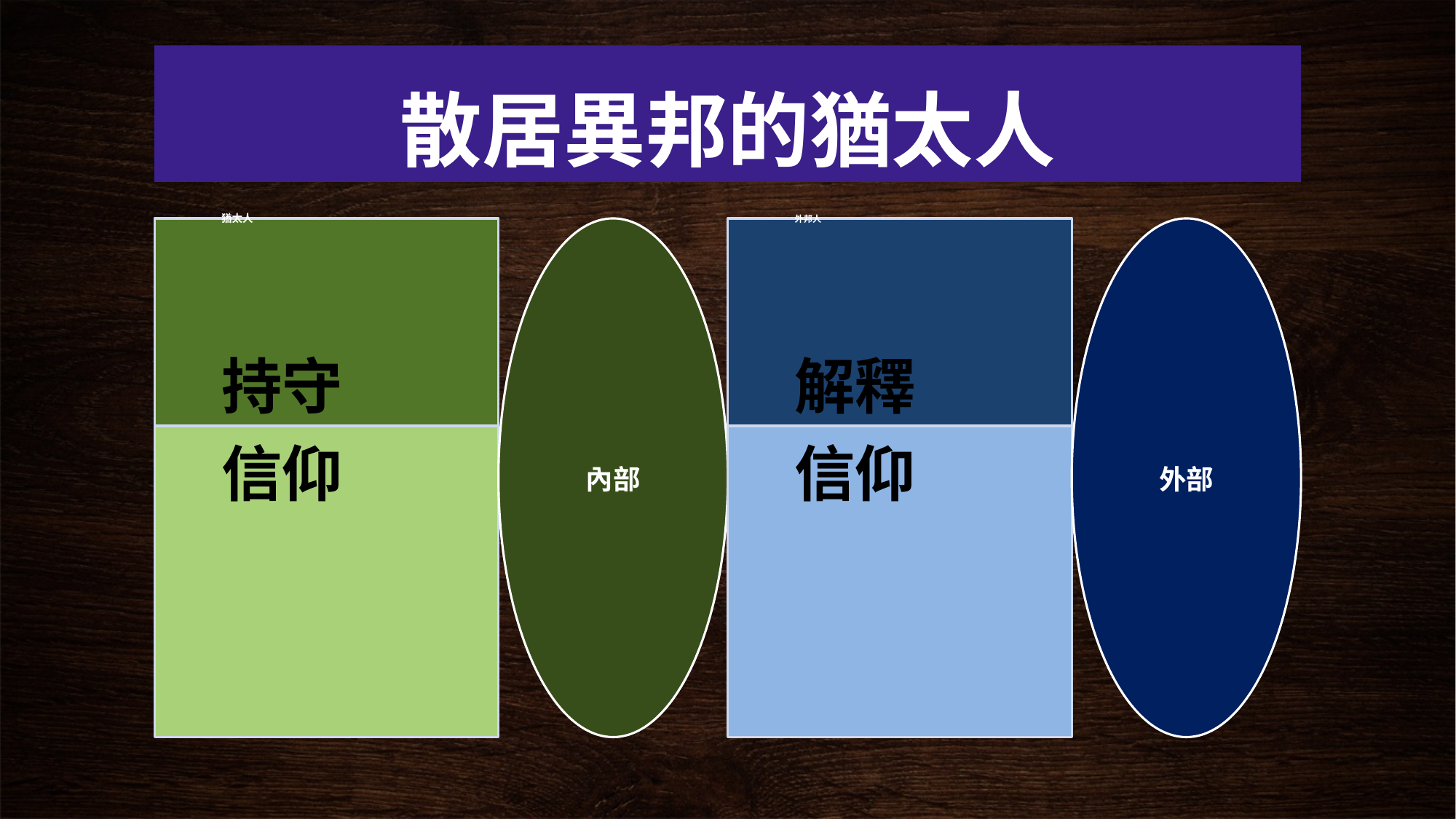

# 散居異邦的猶太人
內部
猶太人
持守
信仰
外部
外邦人
解釋
信仰